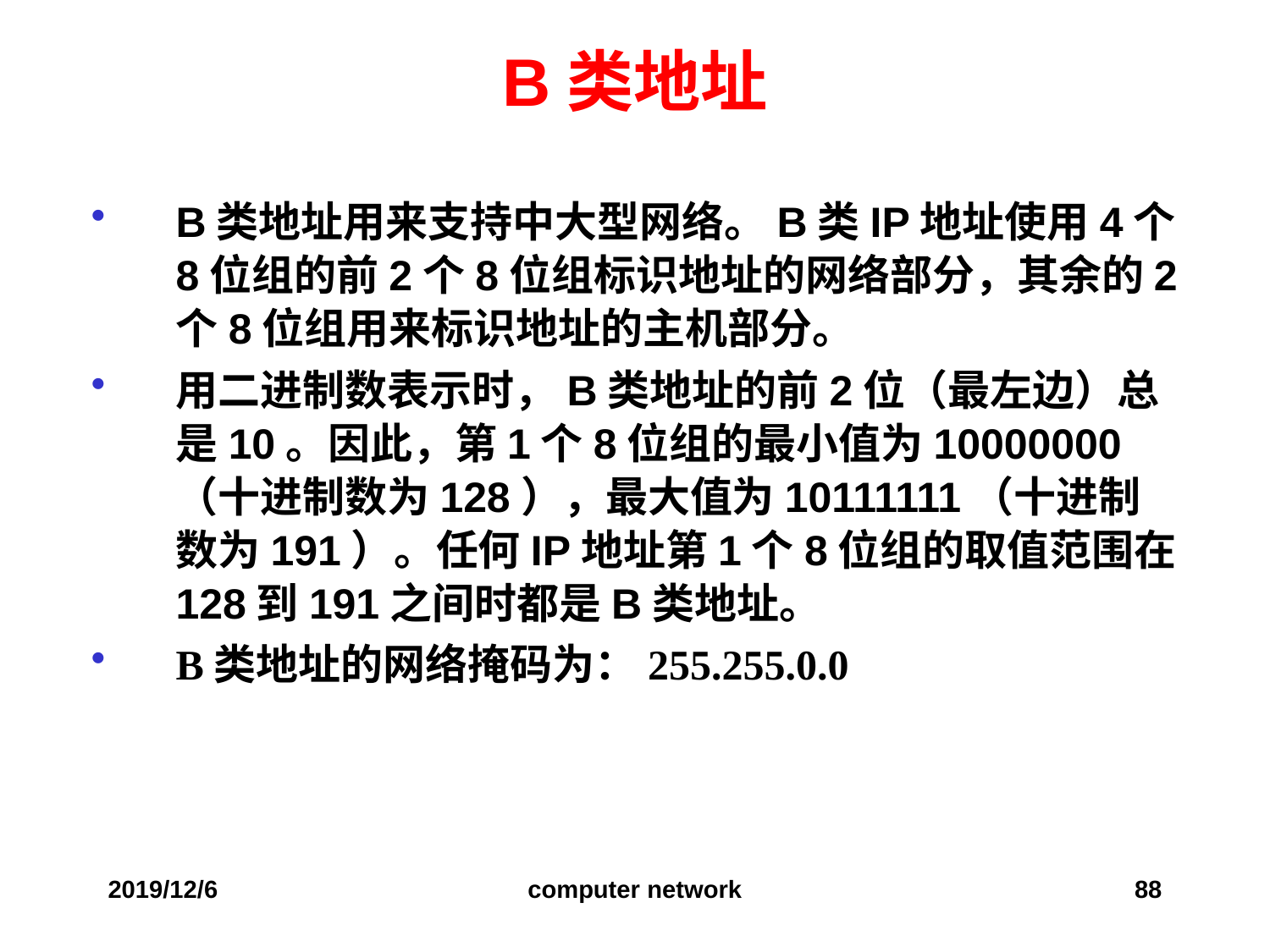

# B类地址
B类地址用来支持中大型网络。B类IP地址使用4个8位组的前2个8位组标识地址的网络部分，其余的2个8位组用来标识地址的主机部分。
用二进制数表示时，B类地址的前2位（最左边）总是10。因此，第1个8位组的最小值为10000000（十进制数为128），最大值为10111111（十进制数为191）。任何IP地址第1个8位组的取值范围在128到191之间时都是B类地址。
B类地址的网络掩码为：255.255.0.0
2019/12/6
computer network
88